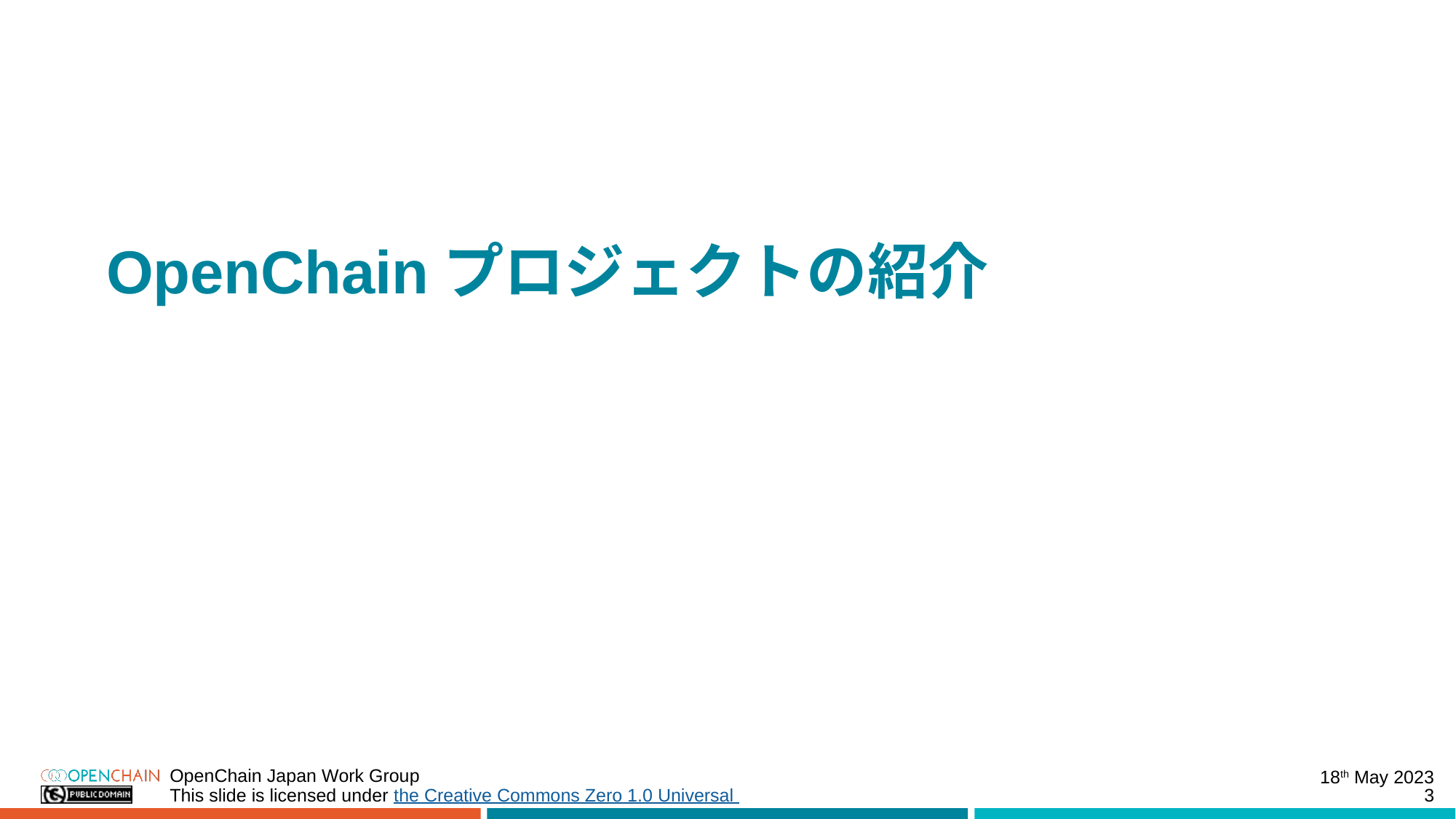

#
OpenChainプロジェクトの紹介
18th May 2023
OpenChain Japan Work Group
3